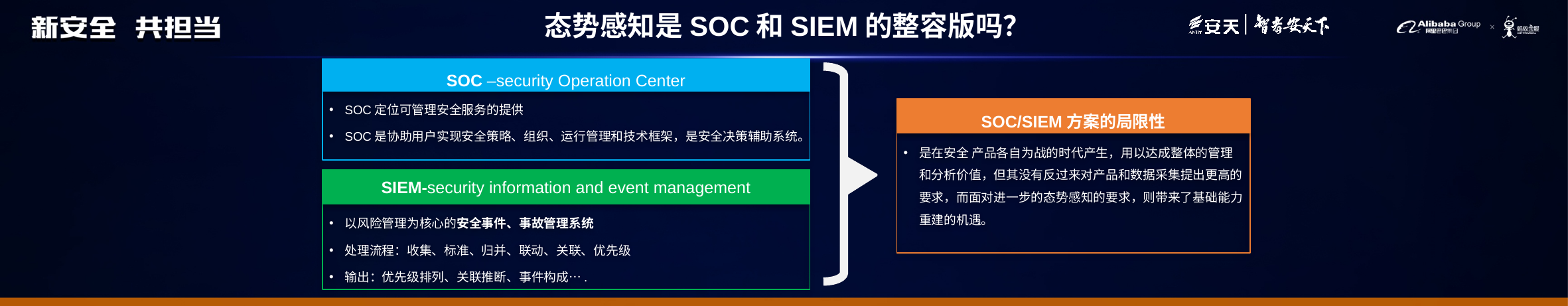

# 态势感知是SOC和SIEM的整容版吗？
SOC –security Operation Center
SOC定位可管理安全服务的提供
SOC是协助用户实现安全策略、组织、运行管理和技术框架，是安全决策辅助系统。

SOC/SIEM方案的局限性
是在安全 产品各自为战的时代产生，用以达成整体的管理和分析价值，但其没有反过来对产品和数据采集提出更高的要求，而面对进一步的态势感知的要求，则带来了基础能力重建的机遇。
SIEM-security information and event management
以风险管理为核心的安全事件、事故管理系统
处理流程：收集、标准、归并、联动、关联、优先级
输出：优先级排列、关联推断、事件构成….